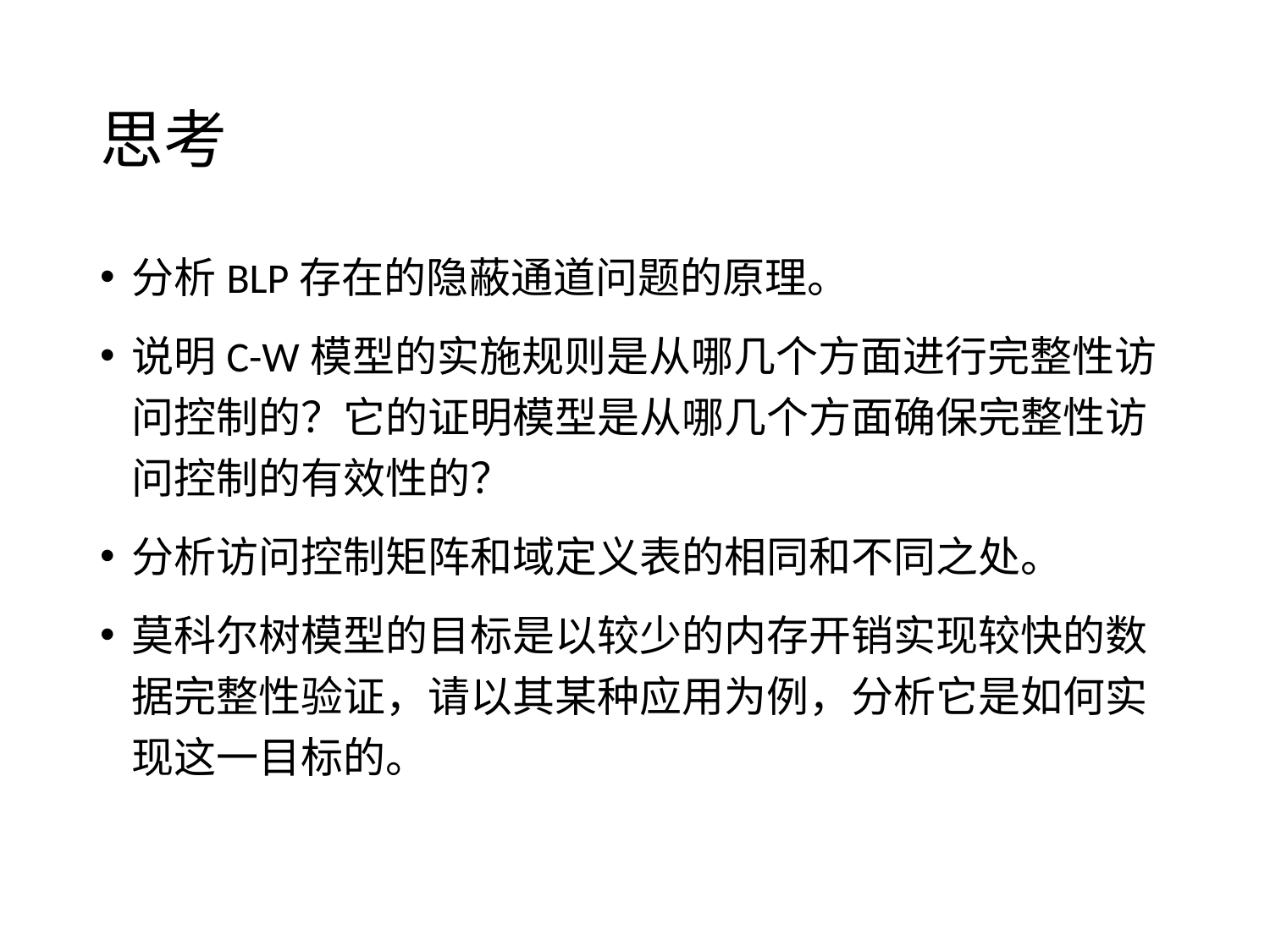

# 思考
分析BLP存在的隐蔽通道问题的原理。
说明C-W模型的实施规则是从哪几个方面进行完整性访问控制的？它的证明模型是从哪几个方面确保完整性访问控制的有效性的？
分析访问控制矩阵和域定义表的相同和不同之处。
莫科尔树模型的目标是以较少的内存开销实现较快的数据完整性验证，请以其某种应用为例，分析它是如何实现这一目标的。